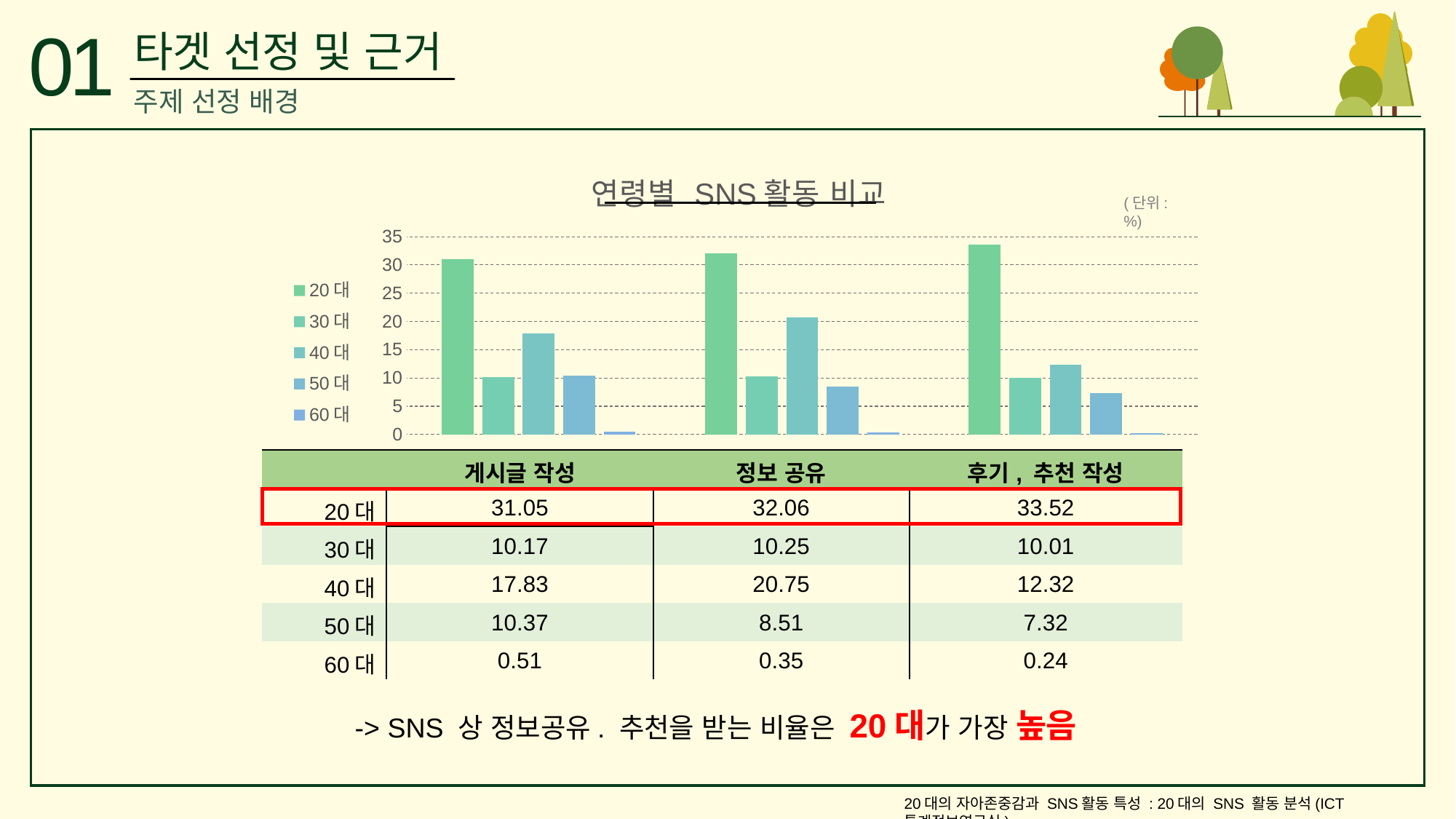

01

타겟 선정 및 근거
주제 선정 배경

### Chart: 연령별 SNS활동 비교

| Category | 20대 | 30대 | 40대 | 50대 | 60대 |
|---|---|---|---|---|---|
| 게시글작성 | 31.05 | 10.17 | 17.83 | 10.370000000000001 | 0.51 |
| 정보공유 | 32.06 | 10.25 | 20.75 | 8.51 | 0.35 |
| 추천,후기작성 | 33.519999999999996 | 10.01 | 12.32 | 7.32 | 0.24 |
(단위:%)
|  | 게시글 작성 | 정보 공유 | 후기, 추천 작성 |
| --- | --- | --- | --- |
| 20대 | 31.05 | 32.06 | 33.52 |
| 30대 | 10.17 | 10.25 | 10.01 |
| 40대 | 17.83 | 20.75 | 12.32 |
| 50대 | 10.37 | 8.51 | 7.32 |
| 60대 | 0.51 | 0.35 | 0.24 |

-> SNS 상 정보공유. 추천을 받는 비율은 20대가 가장 높음
20대의 자아존중감과 SNS활동 특성 : 20대의 SNS 활동 분석(ICT통계정보연구실)